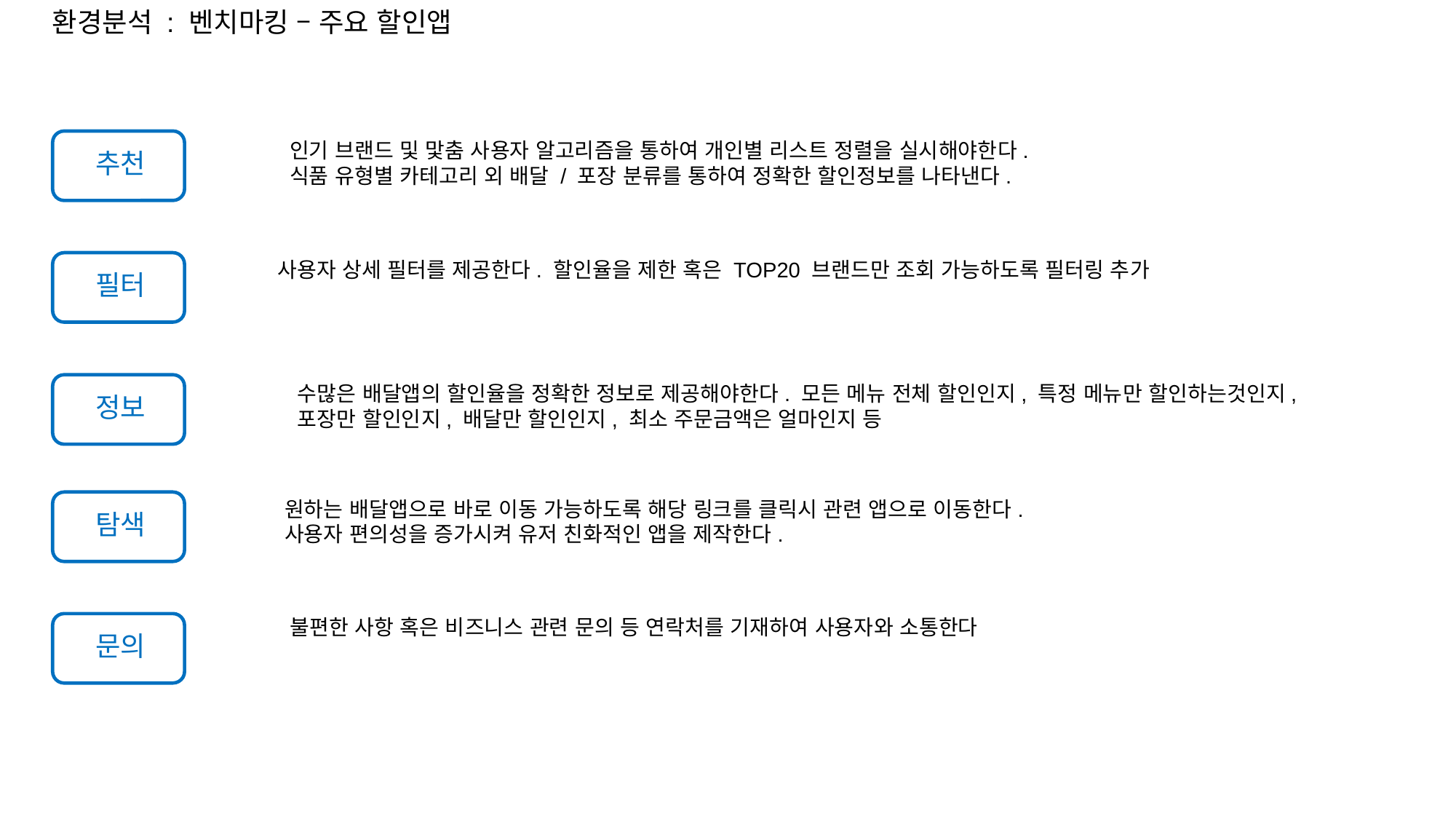

환경분석 : 벤치마킹 – 주요 할인앱

인기 브랜드 및 맟춤 사용자 알고리즘을 통하여 개인별 리스트 정렬을 실시해야한다.
식품 유형별 카테고리 외 배달 / 포장 분류를 통하여 정확한 할인정보를 나타낸다.
추천
사용자 상세 필터를 제공한다. 할인율을 제한 혹은 TOP20 브랜드만 조회 가능하도록 필터링 추가

필터

수많은 배달앱의 할인율을 정확한 정보로 제공해야한다. 모든 메뉴 전체 할인인지, 특정 메뉴만 할인하는것인지,
포장만 할인인지, 배달만 할인인지, 최소 주문금액은 얼마인지 등
정보
원하는 배달앱으로 바로 이동 가능하도록 해당 링크를 클릭시 관련 앱으로 이동한다.
사용자 편의성을 증가시켜 유저 친화적인 앱을 제작한다.

탐색
불편한 사항 혹은 비즈니스 관련 문의 등 연락처를 기재하여 사용자와 소통한다

문의